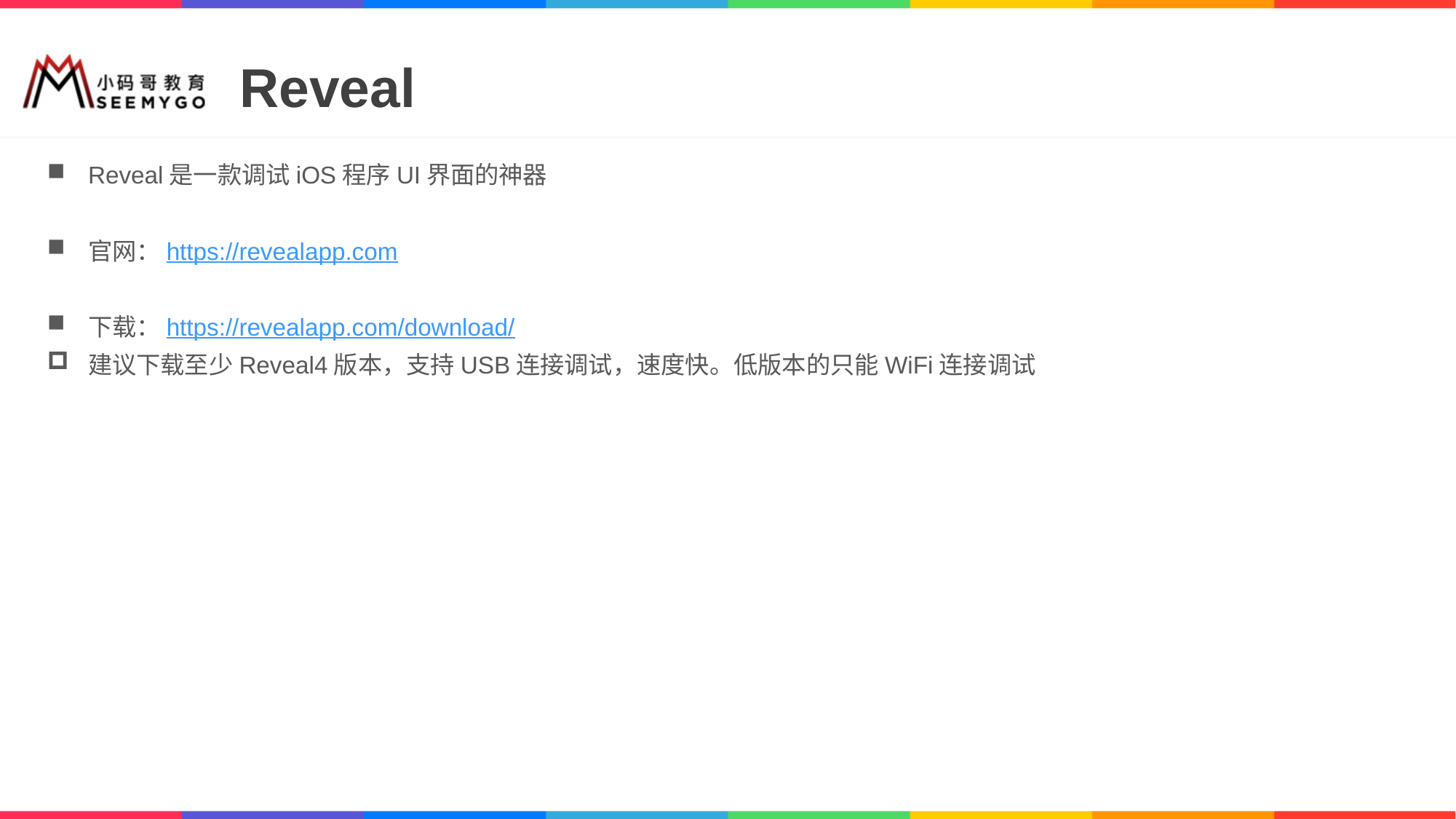

# Reveal
Reveal是一款调试iOS程序UI界面的神器

官网：https://revealapp.com

下载：https://revealapp.com/download/
建议下载至少Reveal4版本，支持USB连接调试，速度快。低版本的只能WiFi连接调试